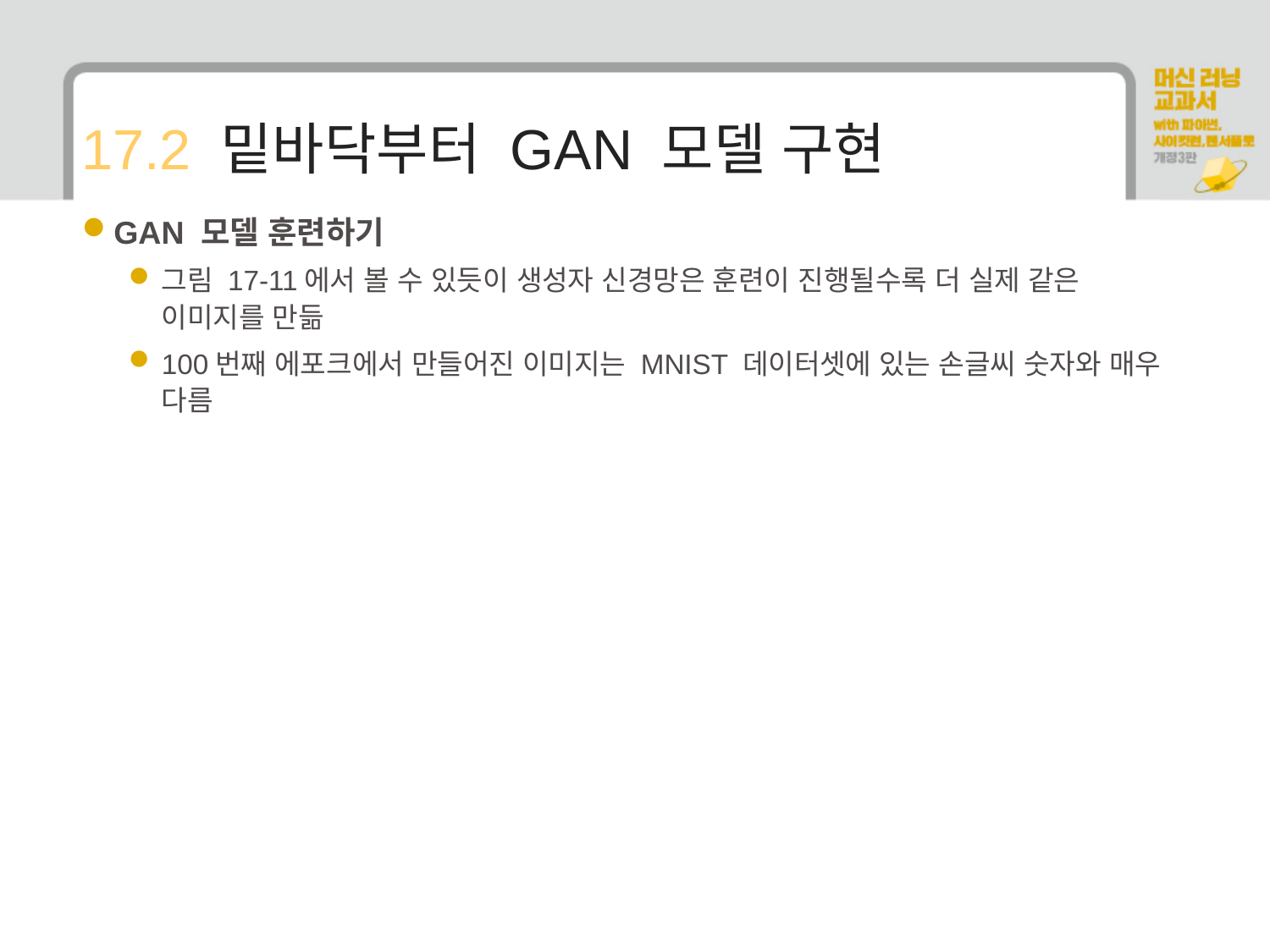

# 17.2 밑바닥부터 GAN 모델 구현
GAN 모델 훈련하기
그림 17-11에서 볼 수 있듯이 생성자 신경망은 훈련이 진행될수록 더 실제 같은 이미지를 만듦
100번째 에포크에서 만들어진 이미지는 MNIST 데이터셋에 있는 손글씨 숫자와 매우 다름